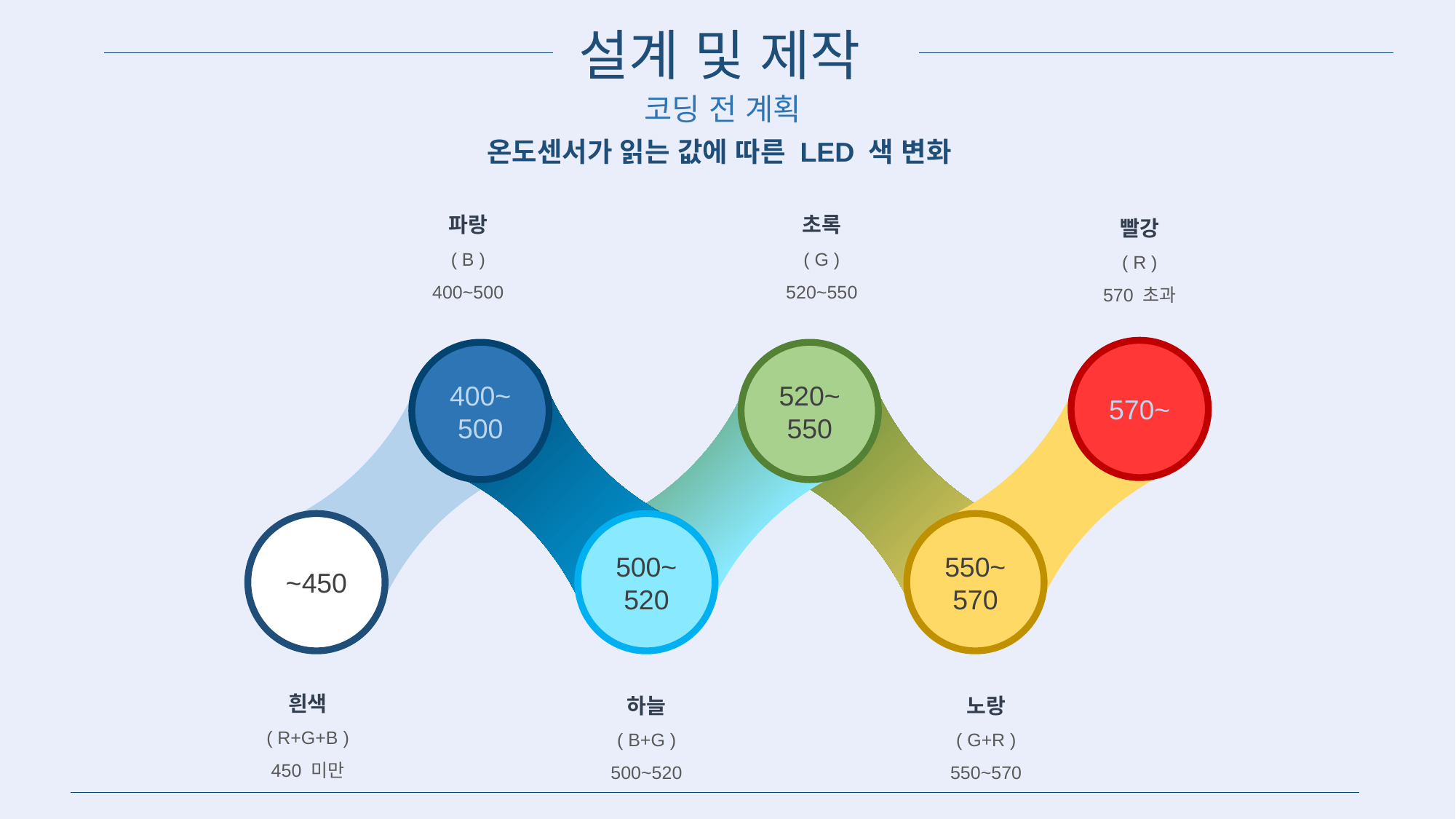

설계 및 제작
코딩 전 계획

온도센서가 읽는 값에 따른 LED 색 변화
파랑
( B )
400~500
초록
( G )
520~550
빨강
( R )
570 초과
570~
400~
500
520~
550

~450
500~
520
550~
570
흰색
( R+G+B )
450 미만
하늘
( B+G )
500~520
노랑
( G+R )
550~570